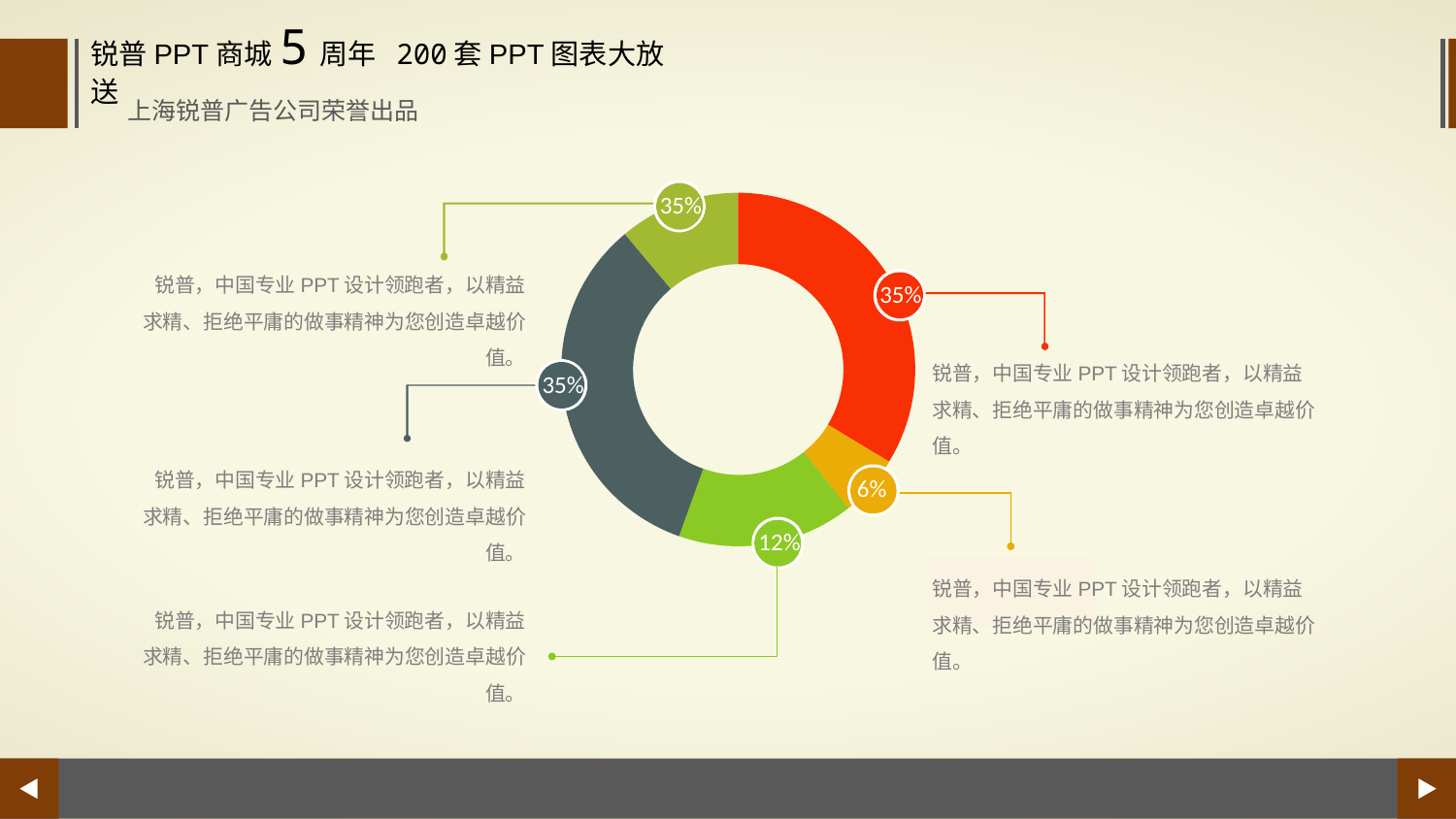

锐普PPT商城5周年  200套PPT图表大放送

上海锐普广告公司荣誉出品

35%

锐普，中国专业PPT设计领跑者，以精益求精、拒绝平庸的做事精神为您创造卓越价值。

35%

锐普，中国专业PPT设计领跑者，以精益求精、拒绝平庸的做事精神为您创造卓越价值。

35%

锐普，中国专业PPT设计领跑者，以精益求精、拒绝平庸的做事精神为您创造卓越价值。

6%

12%

锐普，中国专业PPT设计领跑者，以精益求精、拒绝平庸的做事精神为您创造卓越价值。

锐普，中国专业PPT设计领跑者，以精益求精、拒绝平庸的做事精神为您创造卓越价值。